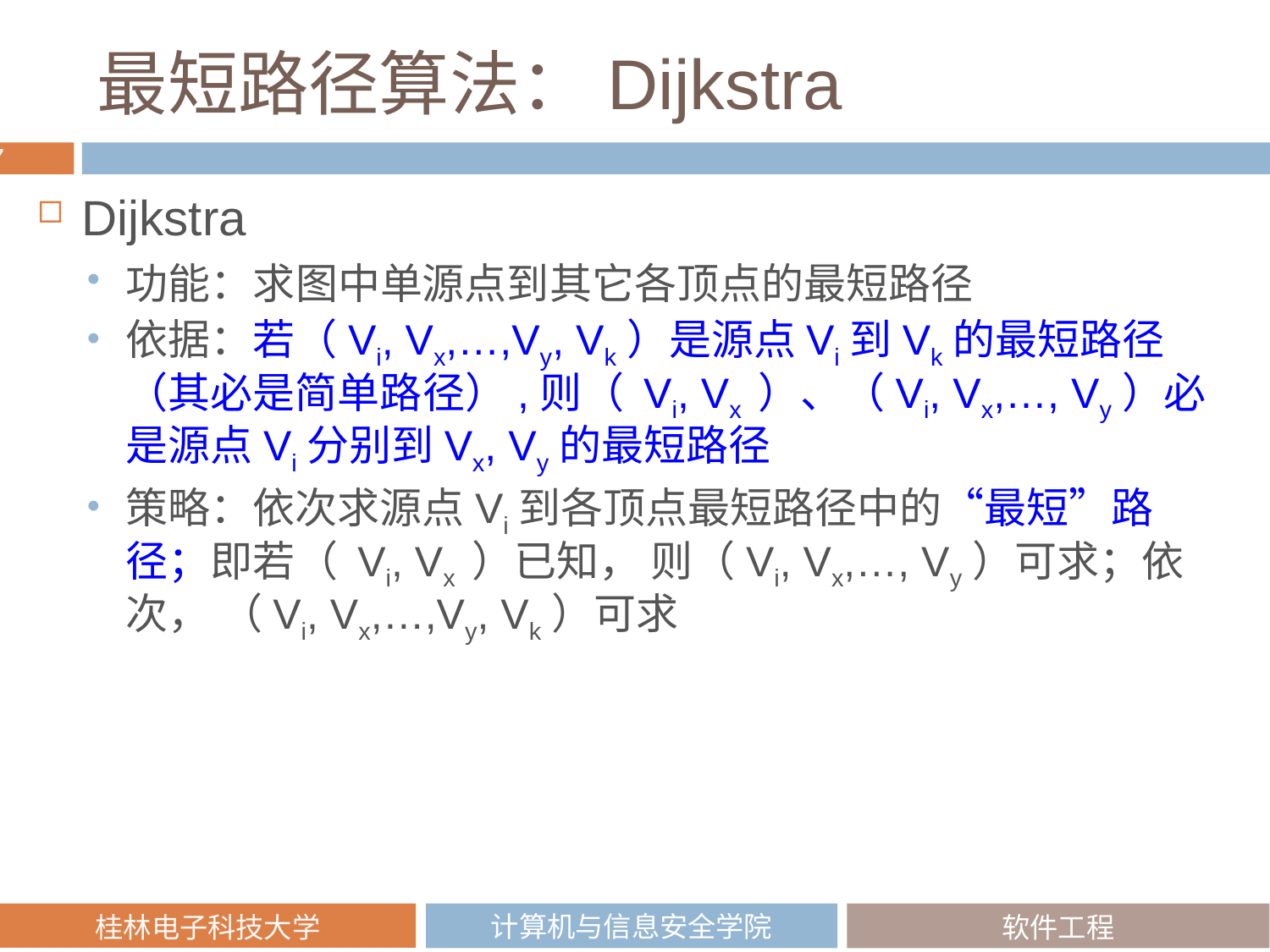

# 最短路径算法：Dijkstra
Dijkstra
功能：求图中单源点到其它各顶点的最短路径
依据：若（Vi, Vx,…,Vy, Vk）是源点Vi到Vk的最短路径（其必是简单路径）,则（ Vi, Vx ）、（Vi, Vx,…, Vy）必是源点Vi分别到Vx, Vy的最短路径
策略：依次求源点Vi到各顶点最短路径中的“最短”路径；即若（ Vi, Vx ）已知， 则（Vi, Vx,…, Vy）可求；依次， （Vi, Vx,…,Vy, Vk）可求